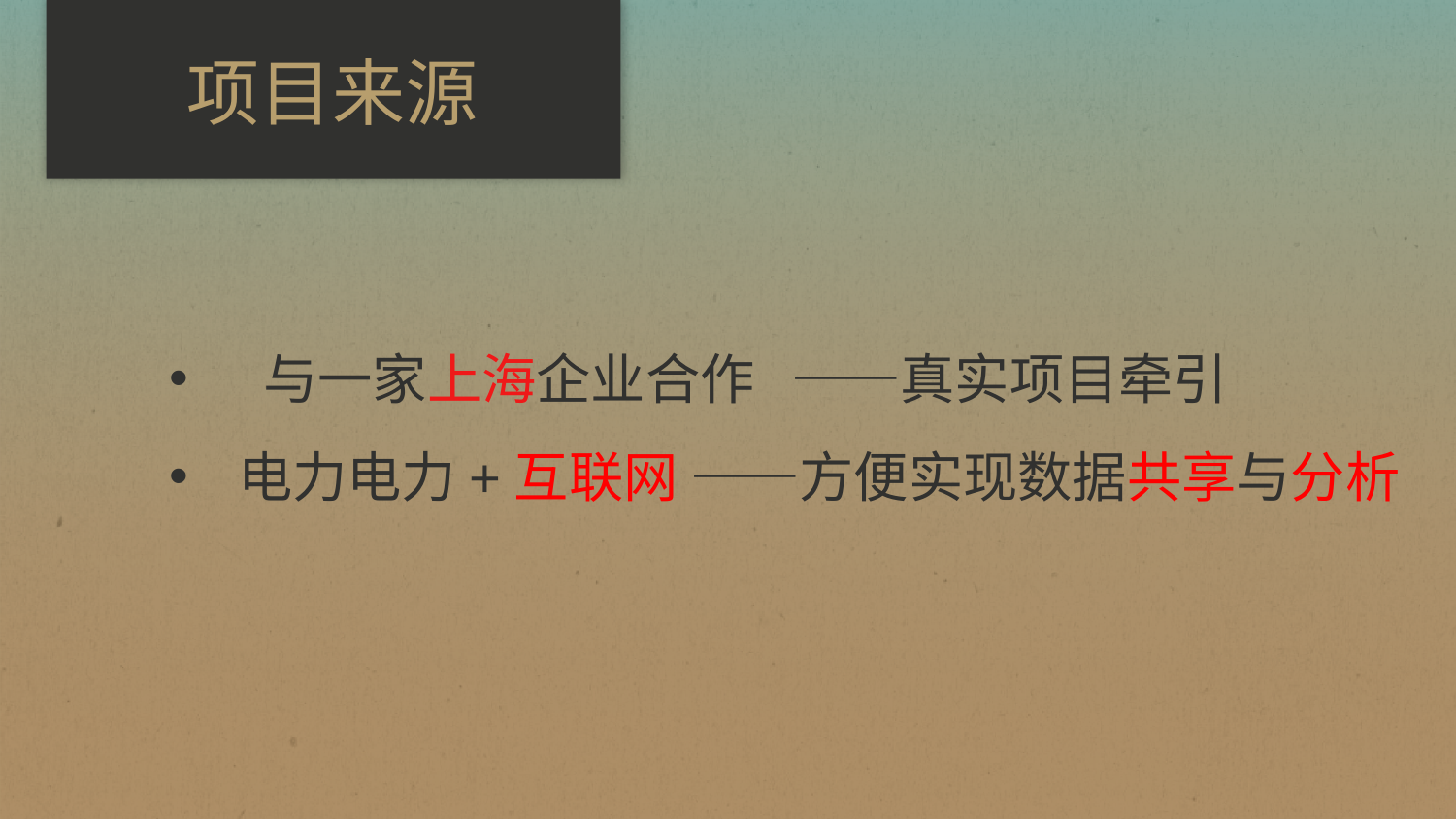

# 项目来源
 与一家上海企业合作   ——真实项目牵引
电力电力+互联网 ——方便实现数据共享与分析